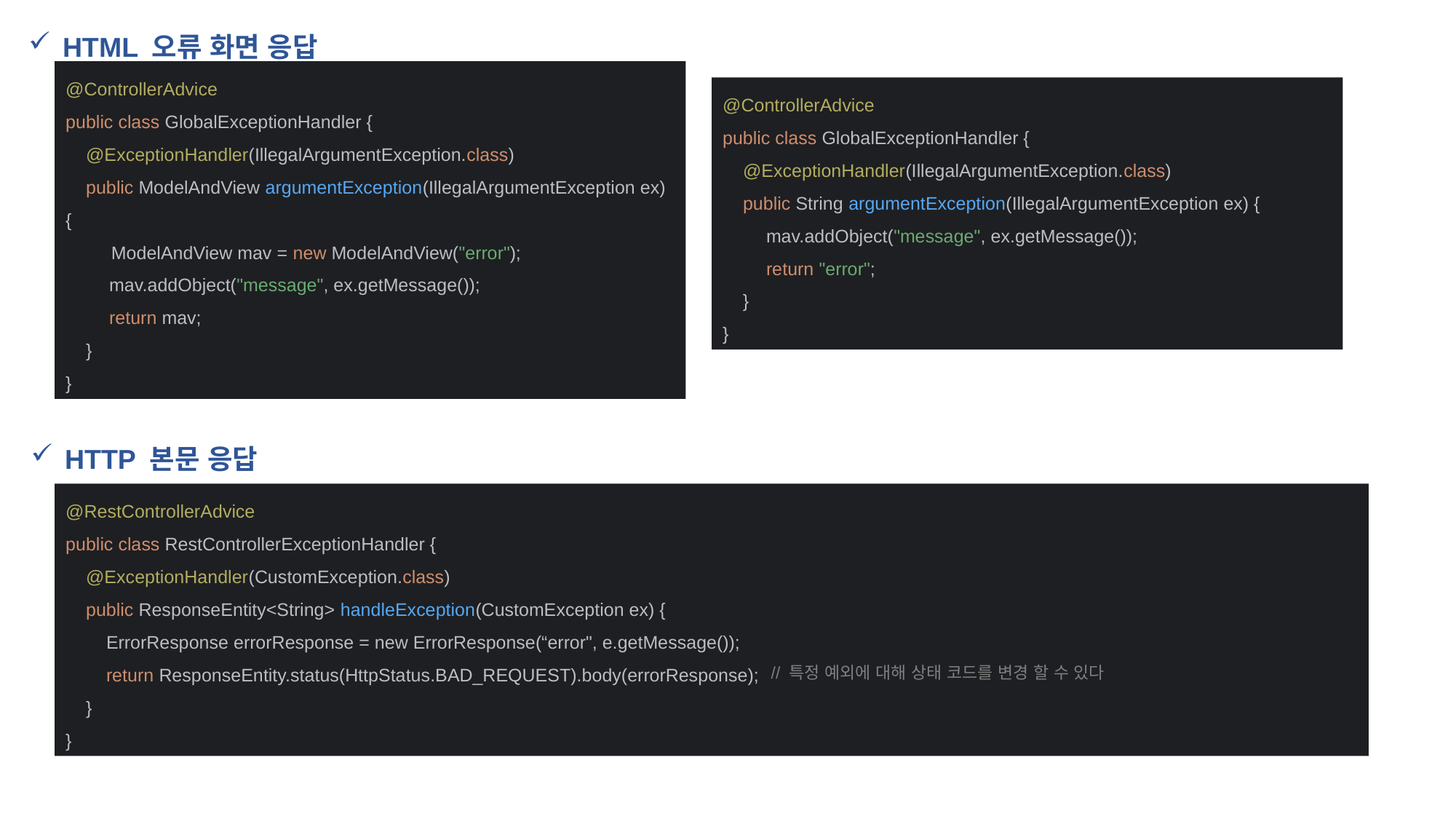

HTML 오류 화면 응답
@ControllerAdvice
public class GlobalExceptionHandler {
    @ExceptionHandler(IllegalArgumentException.class)
    public ModelAndView argumentException(IllegalArgumentException ex) {
         ModelAndView mav = new ModelAndView("error");
    mav.addObject("message", ex.getMessage());
    return mav;
    }
}
@ControllerAdvice
public class GlobalExceptionHandler {
    @ExceptionHandler(IllegalArgumentException.class)
    public String argumentException(IllegalArgumentException ex) {
    mav.addObject("message", ex.getMessage());
    return "error";
    }
}
HTTP 본문 응답
@RestControllerAdvice
public class RestControllerExceptionHandler {
    @ExceptionHandler(CustomException.class)
    public ResponseEntity<String> handleException(CustomException ex) {
        ErrorResponse errorResponse = new ErrorResponse(“error", e.getMessage());
        return ResponseEntity.status(HttpStatus.BAD_REQUEST).body(errorResponse);
    }
}
// 특정 예외에 대해 상태 코드를 변경 할 수 있다